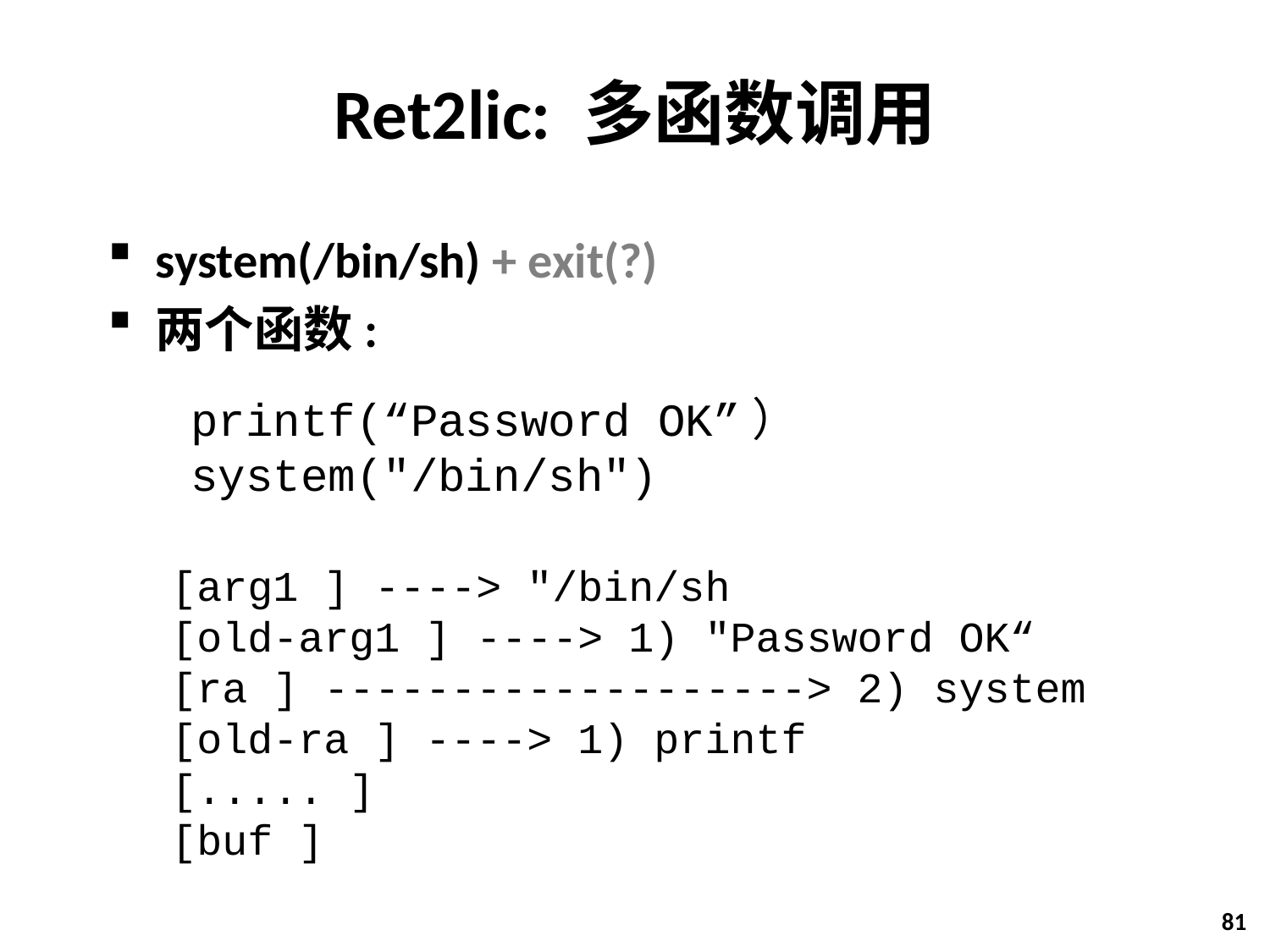

# Ret2lic: 多函数调用
system(/bin/sh) + exit(?)
两个函数:
printf(“Password OK”）
system("/bin/sh")
[arg1 ] ----> "/bin/sh
[old-arg1 ] ----> 1) "Password OK“
[ra ] -------------------> 2) system
[old-ra ] ----> 1) printf
[..... ]
[buf ]
81